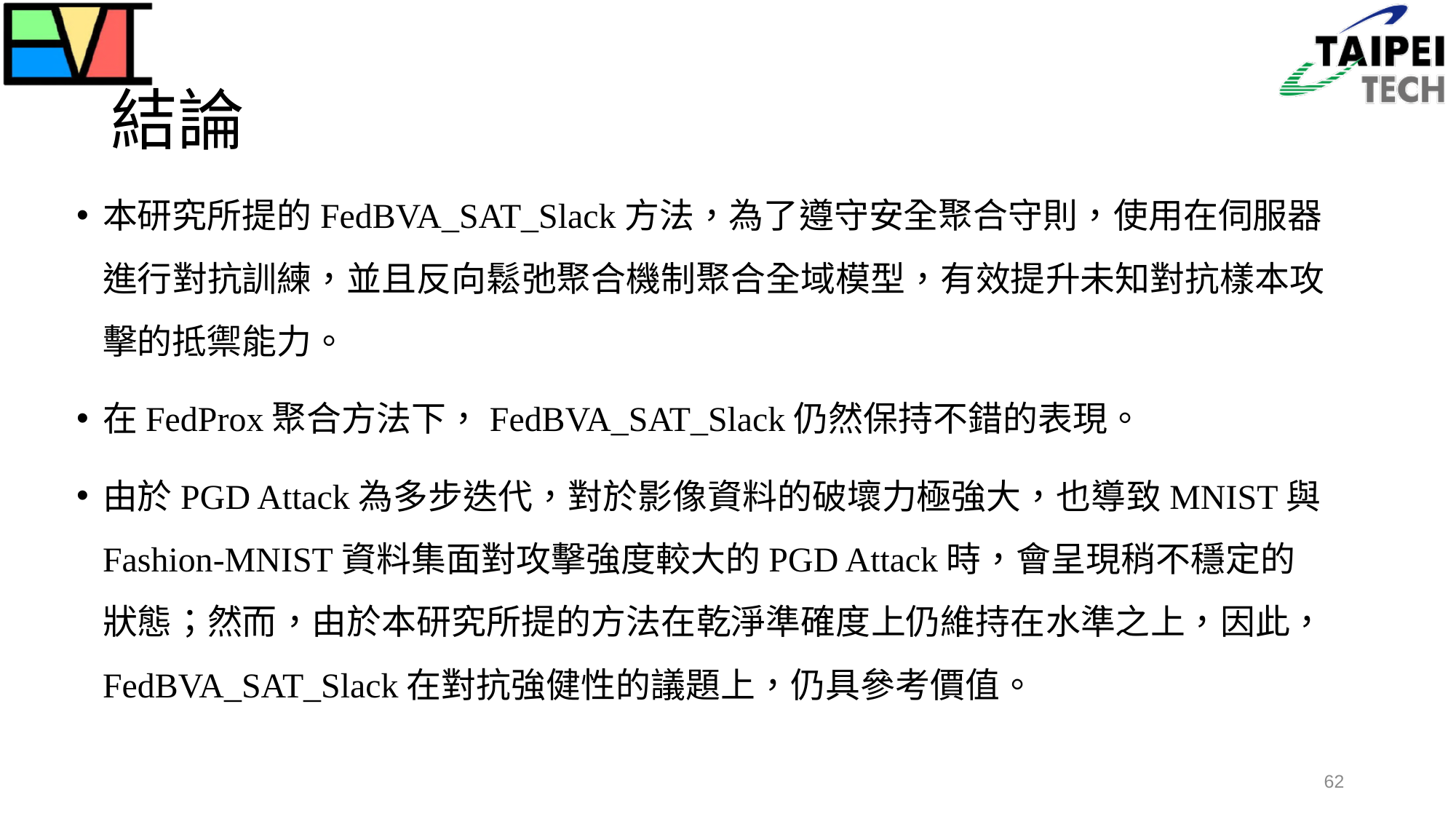

# 結論
本研究所提的FedBVA_SAT_Slack方法，為了遵守安全聚合守則，使用在伺服器進行對抗訓練，並且反向鬆弛聚合機制聚合全域模型，有效提升未知對抗樣本攻擊的抵禦能力。
在FedProx聚合方法下，FedBVA_SAT_Slack仍然保持不錯的表現。
由於PGD Attack為多步迭代，對於影像資料的破壞力極強大，也導致MNIST與Fashion-MNIST資料集面對攻擊強度較大的PGD Attack時，會呈現稍不穩定的狀態；然而，由於本研究所提的方法在乾淨準確度上仍維持在水準之上，因此，FedBVA_SAT_Slack在對抗強健性的議題上，仍具參考價值。

62